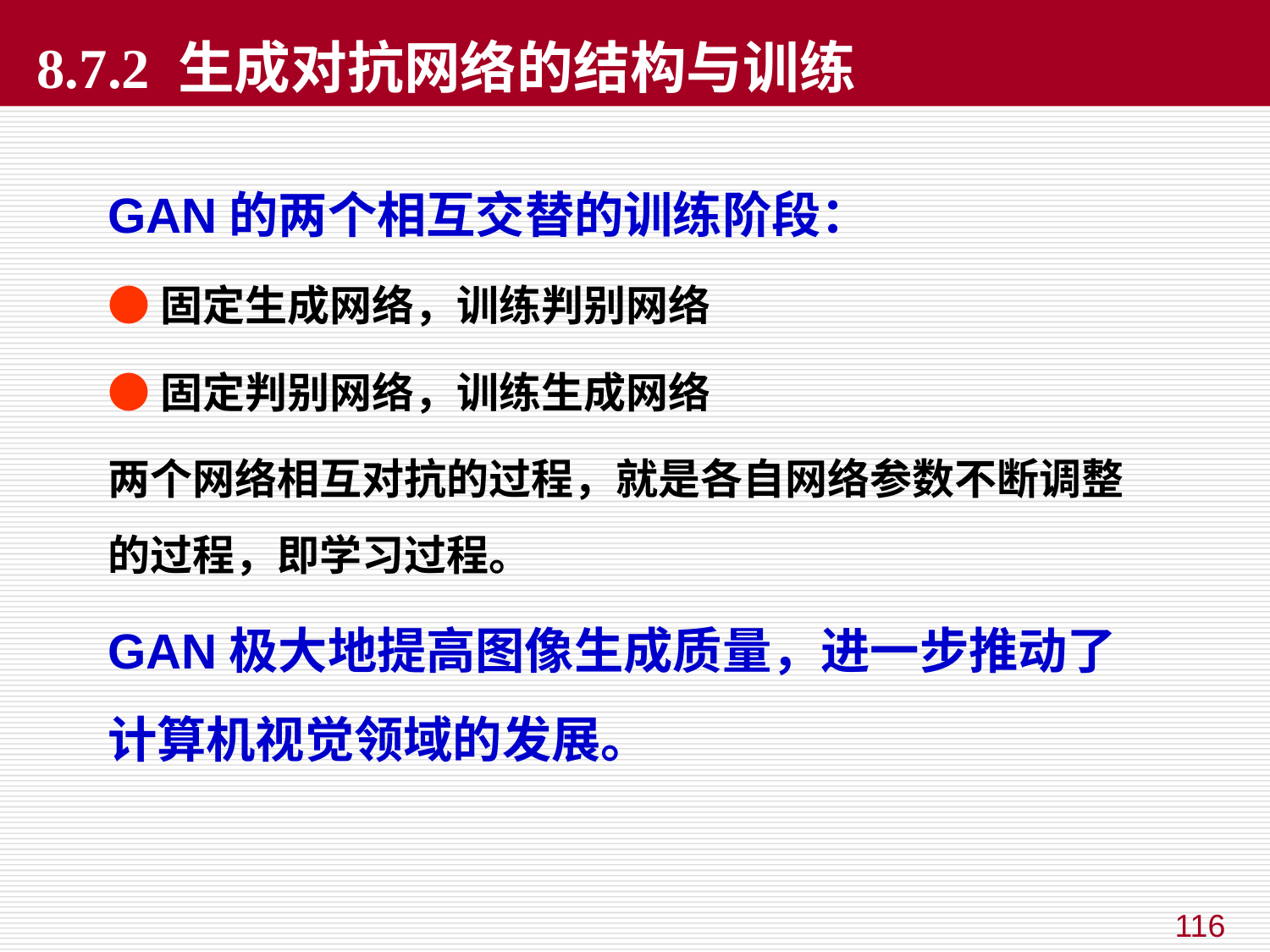

8.7.2 生成对抗网络的结构与训练
GAN的两个相互交替的训练阶段：
●固定生成网络，训练判别网络
●固定判别网络，训练生成网络
两个网络相互对抗的过程，就是各自网络参数不断调整的过程，即学习过程。
GAN极大地提高图像生成质量，进一步推动了计算机视觉领域的发展。
116